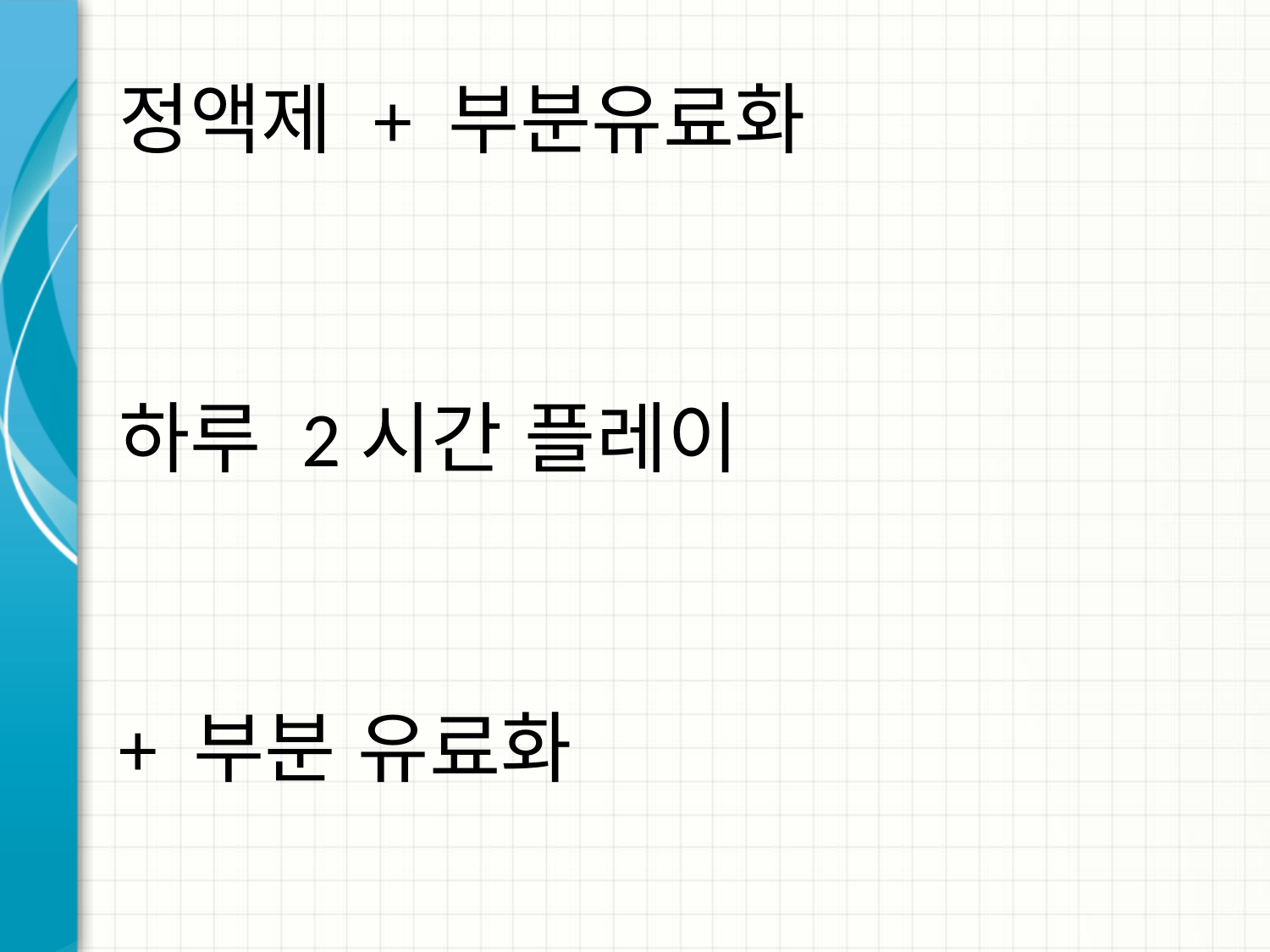

# 정액제 + 부분유료화
하루 2시간 플레이
+ 부분 유료화